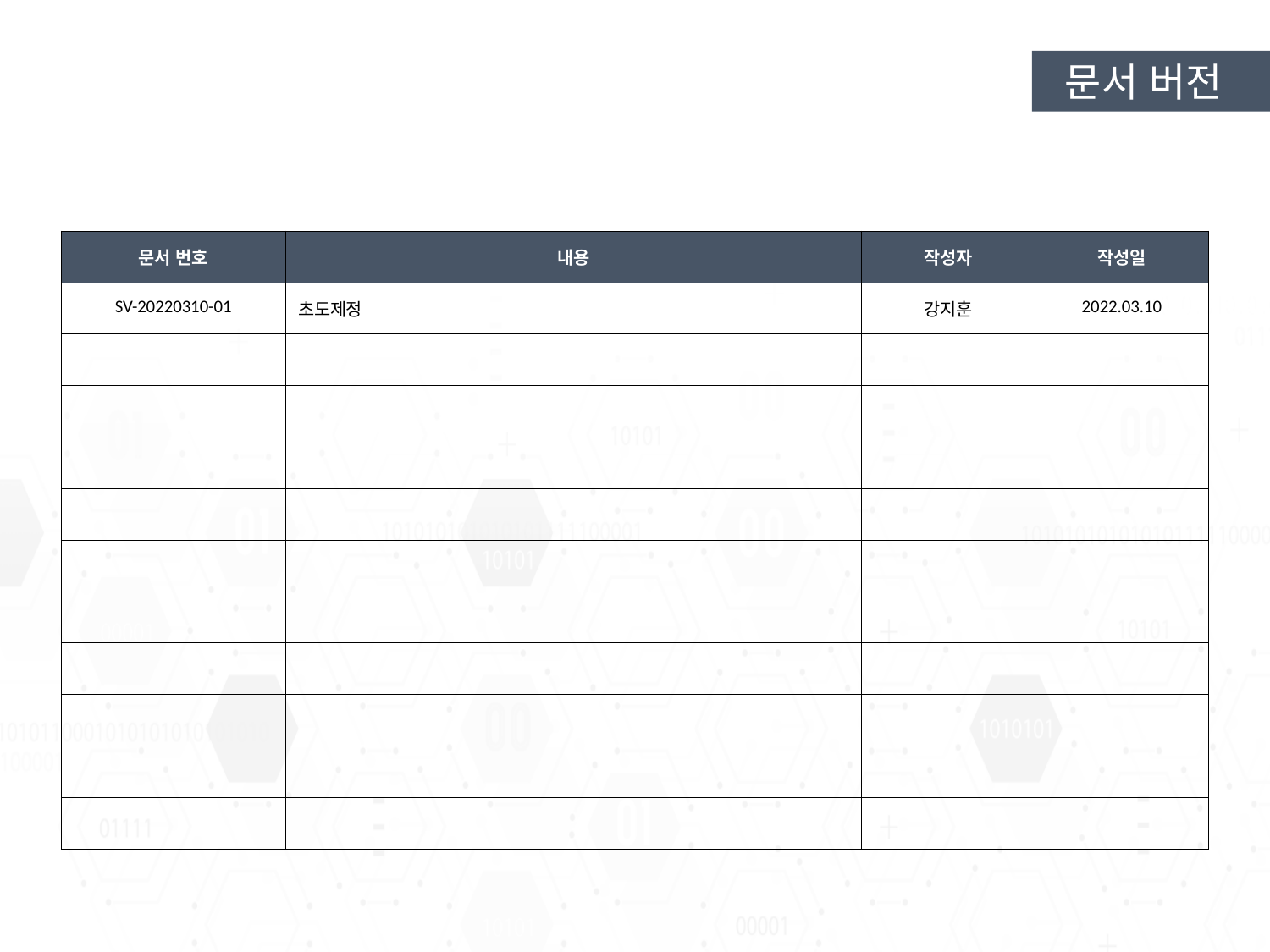

# 문서 버전
| 문서 번호 | 내용 | 작성자 | 작성일 |
| --- | --- | --- | --- |
| SV-20220310-01 | 초도제정 | 강지훈 | 2022.03.10 |
|  |  |  |  |
|  |  |  |  |
|  |  |  |  |
|  |  |  |  |
|  |  |  |  |
|  |  |  |  |
|  |  |  |  |
|  |  |  |  |
|  |  |  |  |
|  |  |  |  |